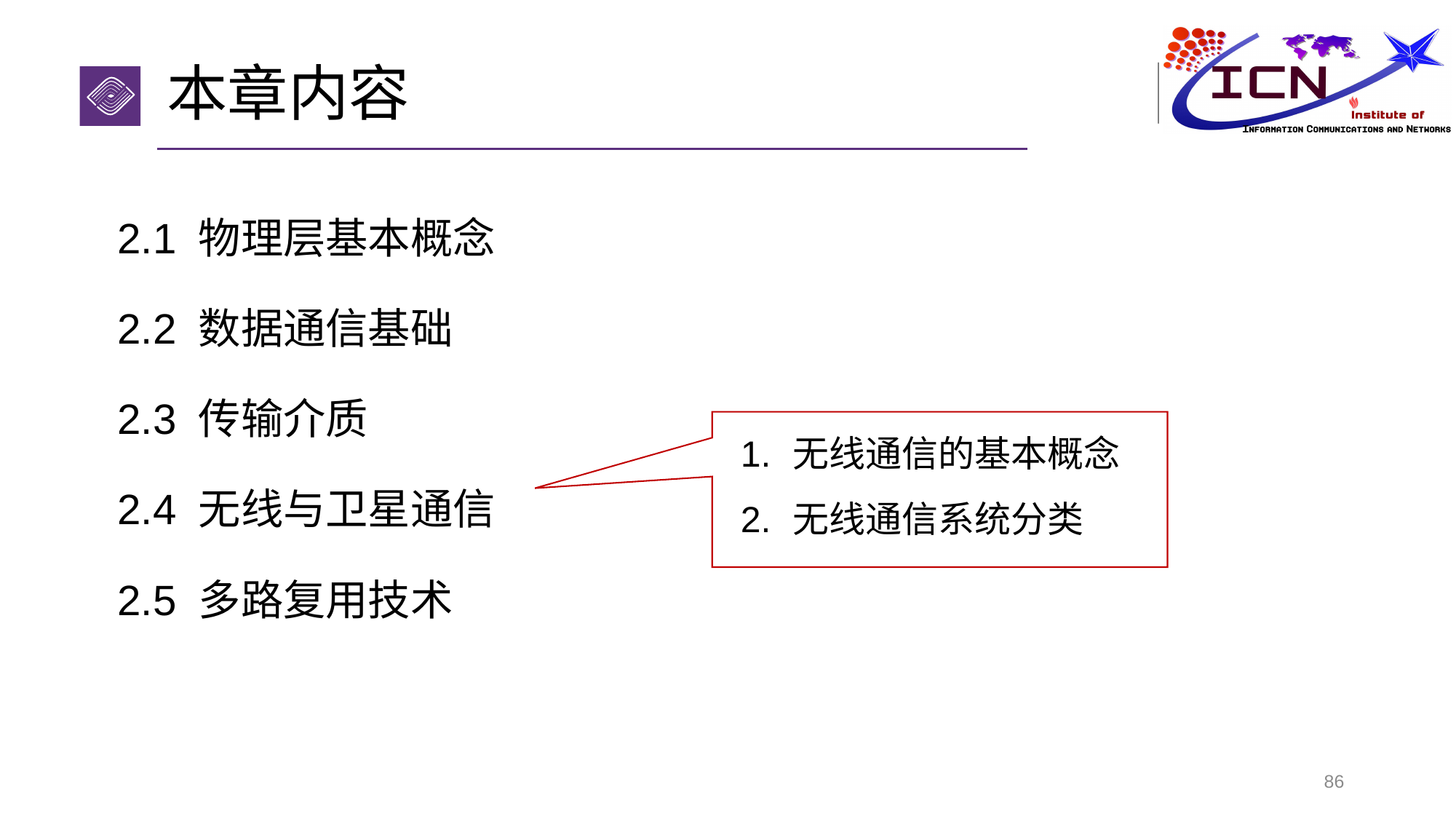

# 本章内容
2.1 物理层基本概念
2.2 数据通信基础
2.3 传输介质
2.4 无线与卫星通信
2.5 多路复用技术

无线通信的基本概念
无线通信系统分类
86